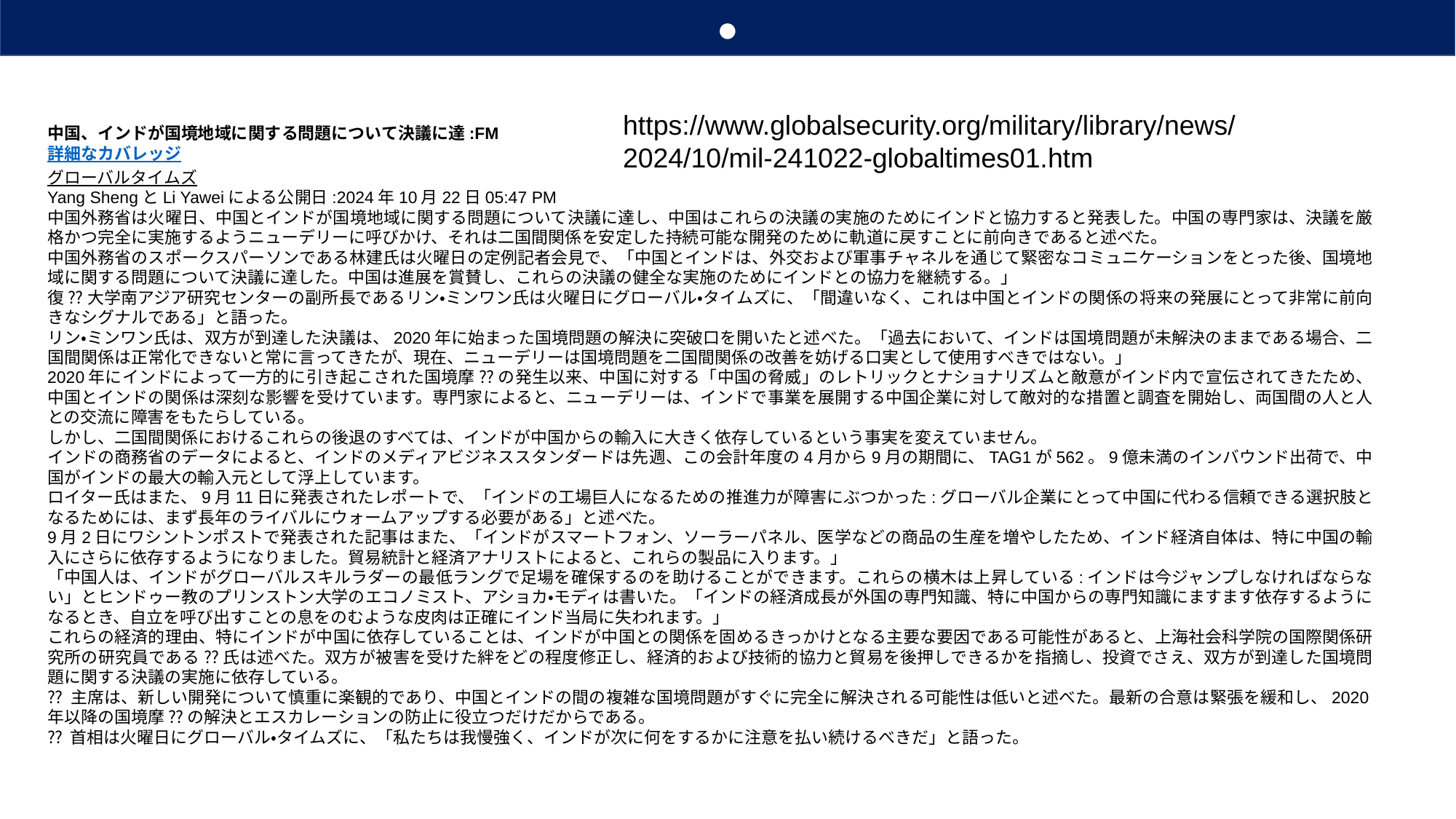

●
https://www.globalsecurity.org/military/library/news/2024/10/mil-241022-globaltimes01.htm
中国、インドが国境地域に関する問題について決議に達:FM
詳細なカバレッジ
グローバルタイムズ
Yang ShengとLi Yaweiによる公開日:2024年10月22日05:47 PM
中国外務省は火曜日、中国とインドが国境地域に関する問題について決議に達し、中国はこれらの決議の実施のためにインドと協力すると発表した。中国の専門家は、決議を厳格かつ完全に実施するようニューデリーに呼びかけ、それは二国間関係を安定した持続可能な開発のために軌道に戻すことに前向きであると述べた。
中国外務省のスポークスパーソンである林建氏は火曜日の定例記者会見で、「中国とインドは、外交および軍事チャネルを通じて緊密なコミュニケーションをとった後、国境地域に関する問題について決議に達した。中国は進展を賞賛し、これらの決議の健全な実施のためにインドとの協力を継続する。」
復 ⁇ 大学南アジア研究センターの副所長であるリン・ミンワン氏は火曜日にグローバル・タイムズに、「間違いなく、これは中国とインドの関係の将来の発展にとって非常に前向きなシグナルである」と語った。
リン・ミンワン氏は、双方が到達した決議は、2020年に始まった国境問題の解決に突破口を開いたと述べた。「過去において、インドは国境問題が未解決のままである場合、二国間関係は正常化できないと常に言ってきたが、現在、ニューデリーは国境問題を二国間関係の改善を妨げる口実として使用すべきではない。」
2020年にインドによって一方的に引き起こされた国境摩 ⁇ の発生以来、中国に対する「中国の脅威」のレトリックとナショナリズムと敵意がインド内で宣伝されてきたため、中国とインドの関係は深刻な影響を受けています。専門家によると、ニューデリーは、インドで事業を展開する中国企業に対して敵対的な措置と調査を開始し、両国間の人と人との交流に障害をもたらしている。
しかし、二国間関係におけるこれらの後退のすべては、インドが中国からの輸入に大きく依存しているという事実を変えていません。
インドの商務省のデータによると、インドのメディアビジネススタンダードは先週、この会計年度の4月から9月の期間に、TAG1が562。9億未満のインバウンド出荷で、中国がインドの最大の輸入元として浮上しています。
ロイター氏はまた、9月11日に発表されたレポートで、「インドの工場巨人になるための推進力が障害にぶつかった:グローバル企業にとって中国に代わる信頼できる選択肢となるためには、まず長年のライバルにウォームアップする必要がある」と述べた。
9月2日にワシントンポストで発表された記事はまた、「インドがスマートフォン、ソーラーパネル、医学などの商品の生産を増やしたため、インド経済自体は、特に中国の輸入にさらに依存するようになりました。貿易統計と経済アナリストによると、これらの製品に入ります。」
「中国人は、インドがグローバルスキルラダーの最低ラングで足場を確保するのを助けることができます。これらの横木は上昇している:インドは今ジャンプしなければならない」とヒンドゥー教のプリンストン大学のエコノミスト、アショカ・モディは書いた。「インドの経済成長が外国の専門知識、特に中国からの専門知識にますます依存するようになるとき、自立を呼び出すことの息をのむような皮肉は正確にインド当局に失われます。」
これらの経済的理由、特にインドが中国に依存していることは、インドが中国との関係を固めるきっかけとなる主要な要因である可能性があると、上海社会科学院の国際関係研究所の研究員である ⁇ 氏は述べた。双方が被害を受けた絆をどの程度修正し、経済的および技術的協力と貿易を後押しできるかを指摘し、投資でさえ、双方が到達した国境問題に関する決議の実施に依存している。
⁇ 主席は、新しい開発について慎重に楽観的であり、中国とインドの間の複雑な国境問題がすぐに完全に解決される可能性は低いと述べた。最新の合意は緊張を緩和し、2020年以降の国境摩 ⁇ の解決とエスカレーションの防止に役立つだけだからである。
⁇ 首相は火曜日にグローバル・タイムズに、「私たちは我慢強く、インドが次に何をするかに注意を払い続けるべきだ」と語った。